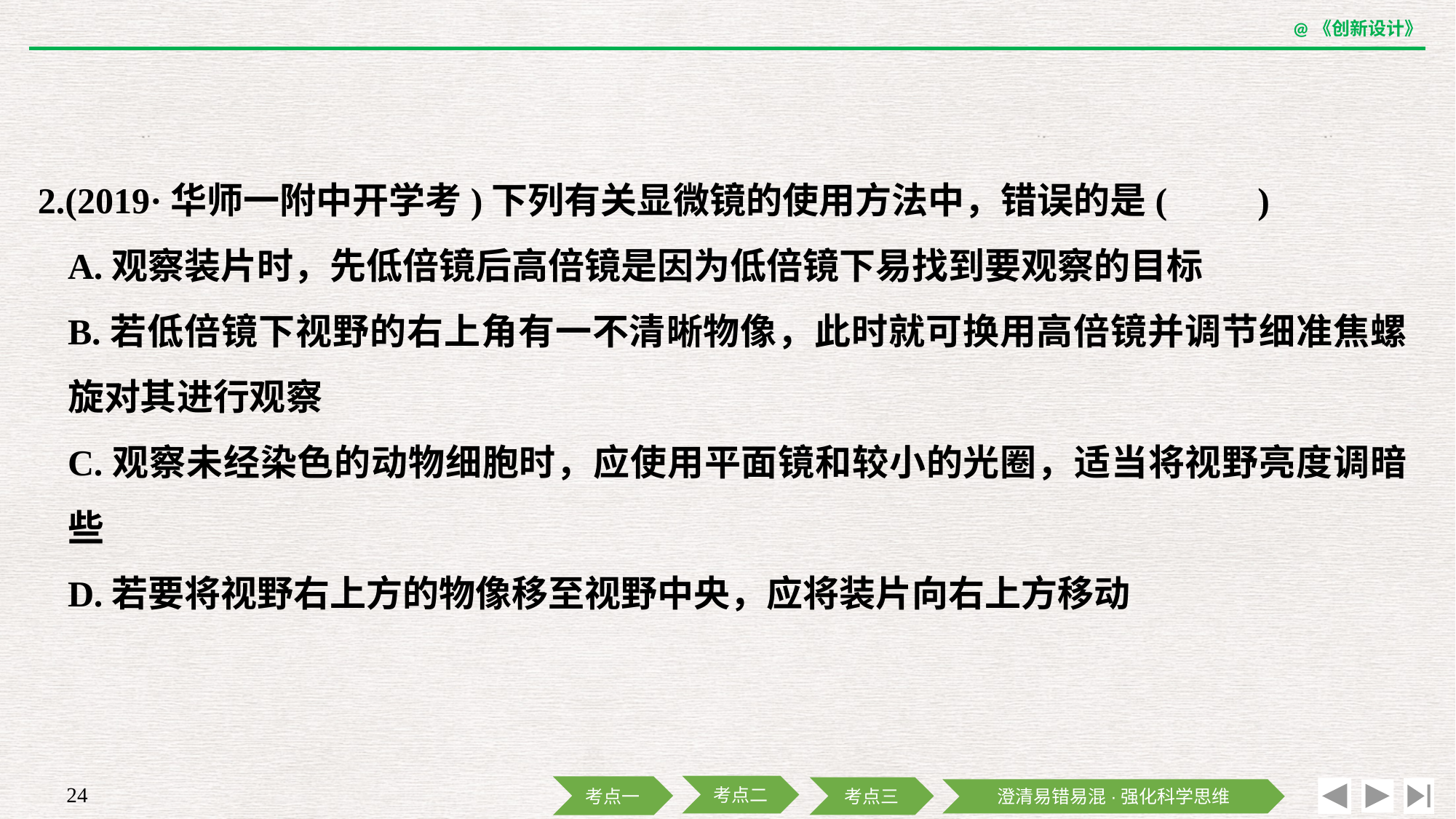

2.(2019·华师一附中开学考)下列有关显微镜的使用方法中，错误的是(　　)
	A.观察装片时，先低倍镜后高倍镜是因为低倍镜下易找到要观察的目标
	B.若低倍镜下视野的右上角有一不清晰物像，此时就可换用高倍镜并调节细准焦螺旋对其进行观察
	C.观察未经染色的动物细胞时，应使用平面镜和较小的光圈，适当将视野亮度调暗些
	D.若要将视野右上方的物像移至视野中央，应将装片向右上方移动